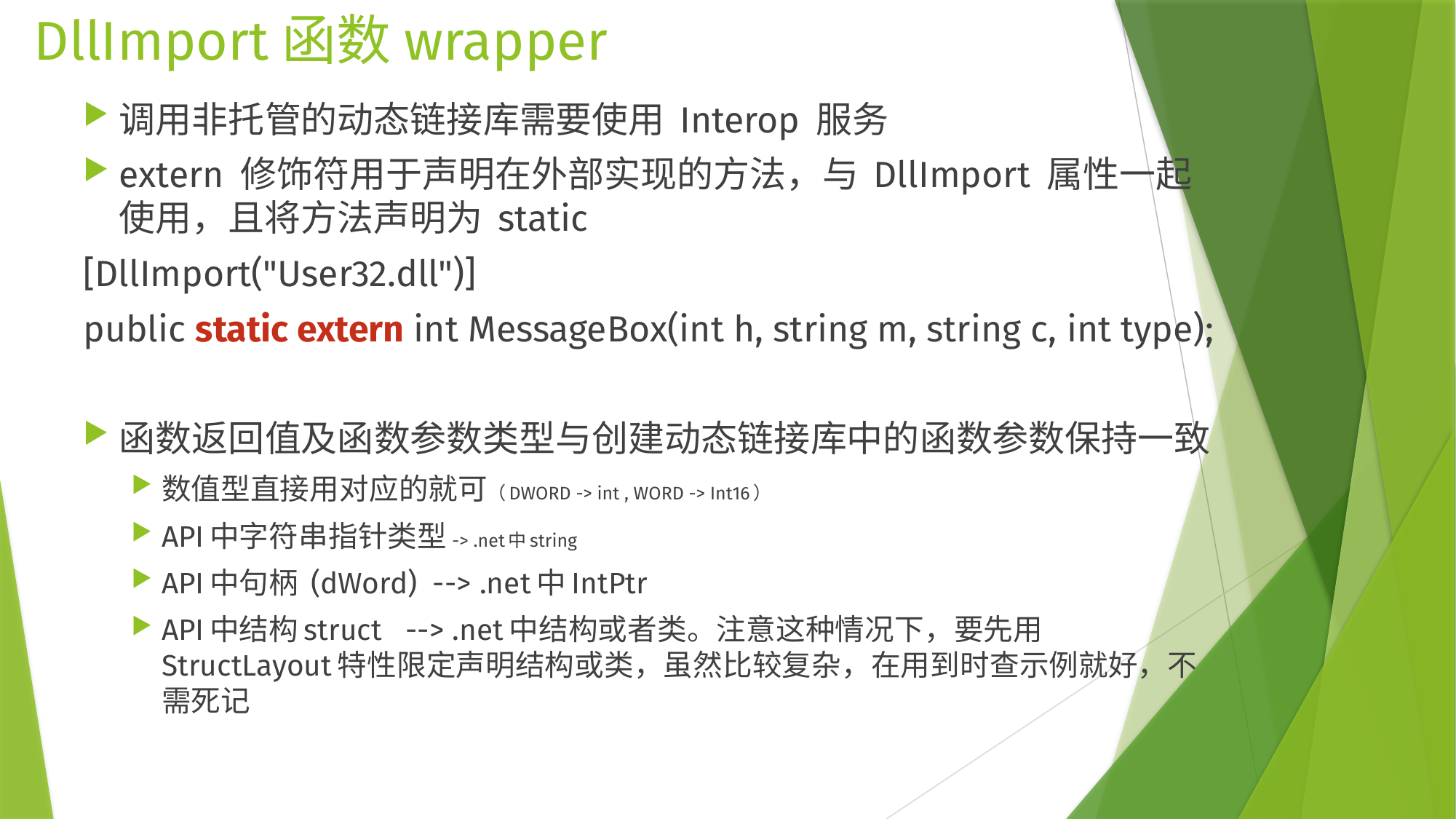

# DllImport函数wrapper
调用非托管的动态链接库需要使用 Interop 服务
extern 修饰符用于声明在外部实现的方法，与 DllImport 属性一起使用，且将方法声明为 static
[DllImport("User32.dll")]
public static extern int MessageBox(int h, string m, string c, int type);

函数返回值及函数参数类型与创建动态链接库中的函数参数保持一致
数值型直接用对应的就可（DWORD -> int , WORD -> Int16）
API中字符串指针类型-> .net中string
API中句柄 (dWord)  --> .net中IntPtr
API中结构struct   --> .net中结构或者类。注意这种情况下，要先用StructLayout特性限定声明结构或类，虽然比较复杂，在用到时查示例就好，不需死记